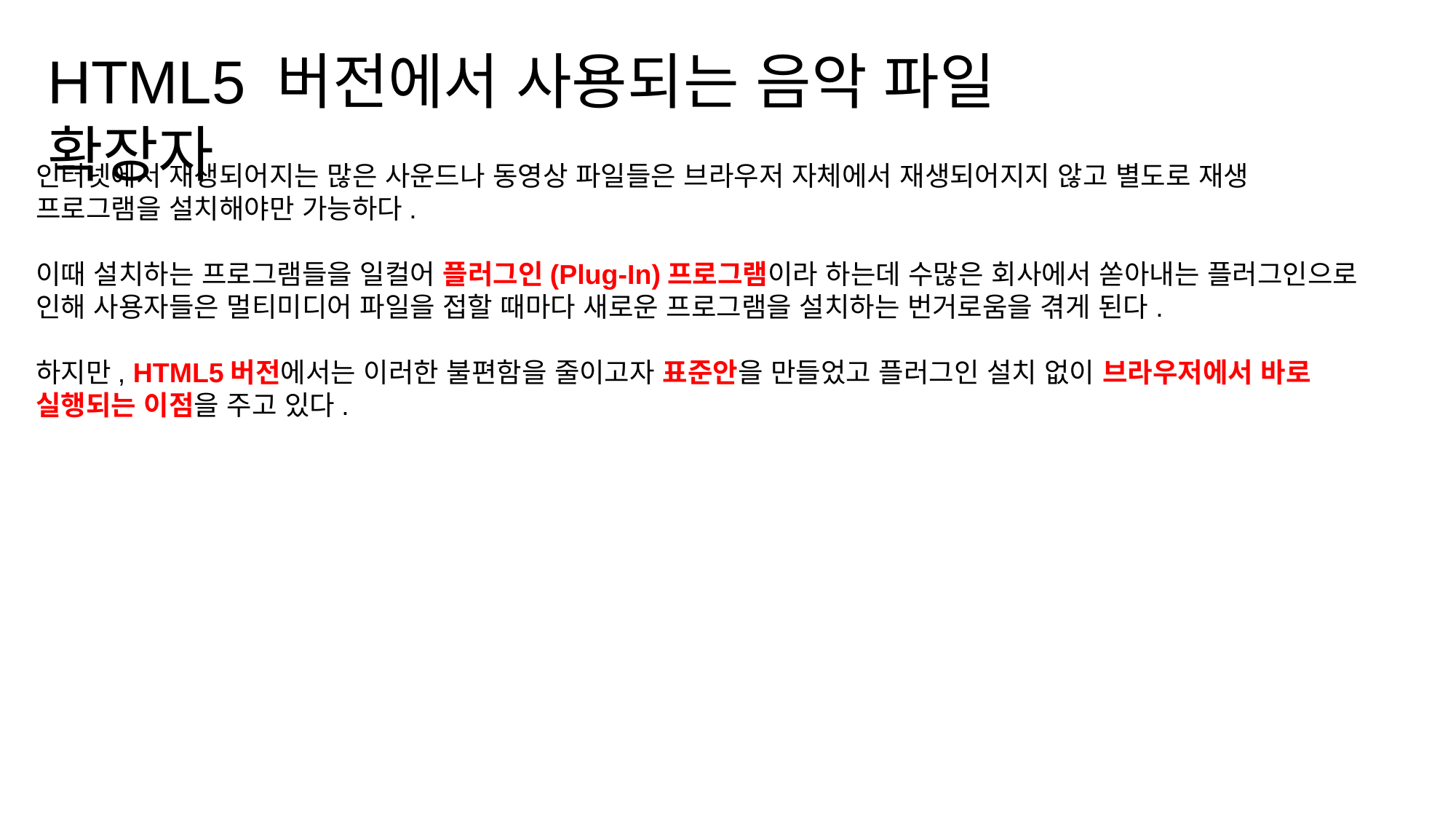

01. 웹문서에서의 사운드 포맷
HTML5 버전에서 사용되는 음악 파일 확장자
인터넷에서 재생되어지는 많은 사운드나 동영상 파일들은 브라우저 자체에서 재생되어지지 않고 별도로 재생 프로그램을 설치해야만 가능하다.

이때 설치하는 프로그램들을 일컬어 플러그인(Plug-In)프로그램이라 하는데 수많은 회사에서 쏟아내는 플러그인으로 인해 사용자들은 멀티미디어 파일을 접할 때마다 새로운 프로그램을 설치하는 번거로움을 겪게 된다.

하지만, HTML5버전에서는 이러한 불편함을 줄이고자 표준안을 만들었고 플러그인 설치 없이 브라우저에서 바로 실행되는 이점을 주고 있다.